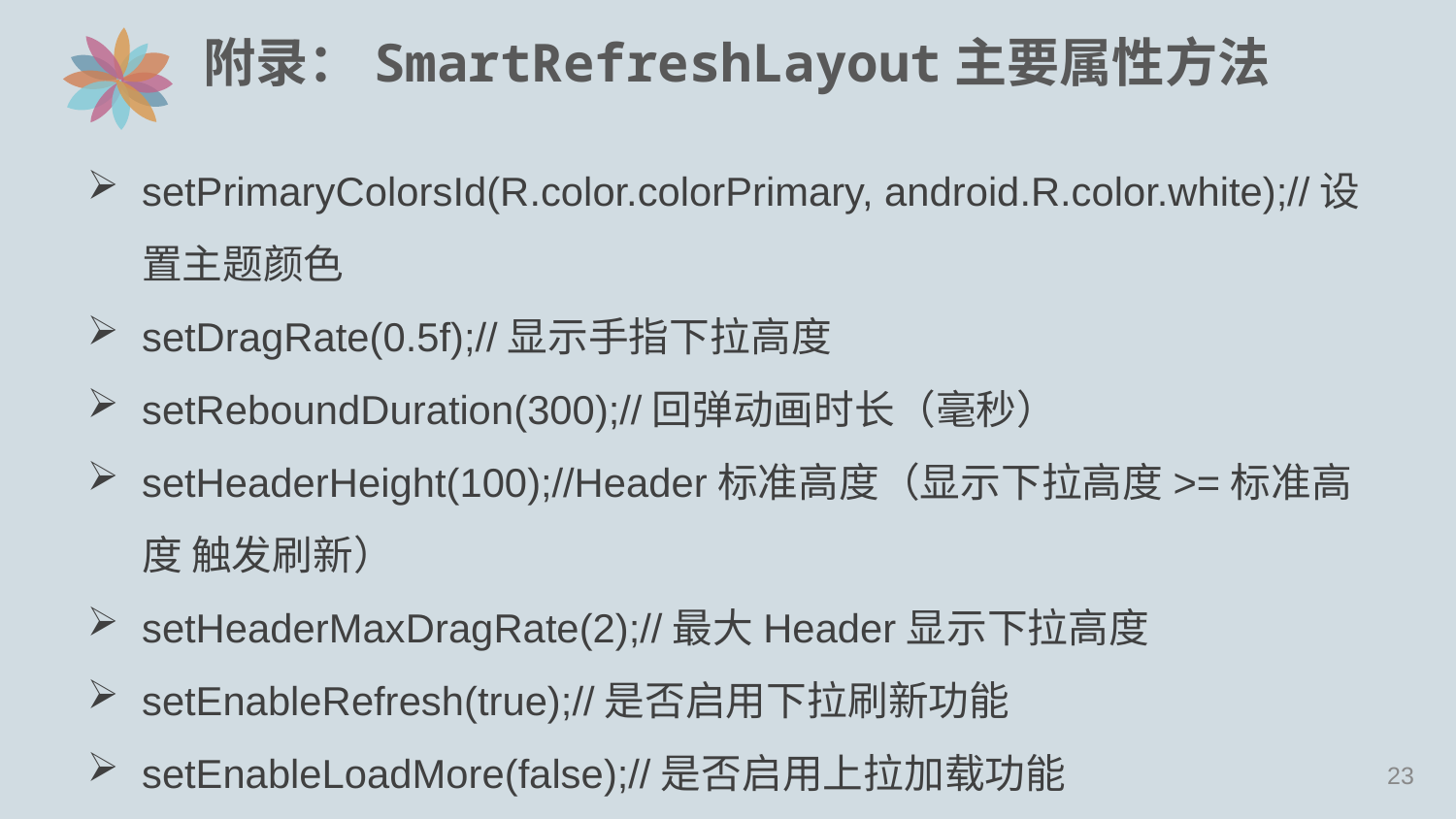

# 附录：SmartRefreshLayout主要属性方法
setPrimaryColorsId(R.color.colorPrimary, android.R.color.white);//设置主题颜色
setDragRate(0.5f);//显示手指下拉高度
setReboundDuration(300);//回弹动画时长（毫秒）
setHeaderHeight(100);//Header标准高度（显示下拉高度>=标准高度 触发刷新）
setHeaderMaxDragRate(2);//最大Header显示下拉高度
setEnableRefresh(true);//是否启用下拉刷新功能
setEnableLoadMore(false);//是否启用上拉加载功能
23